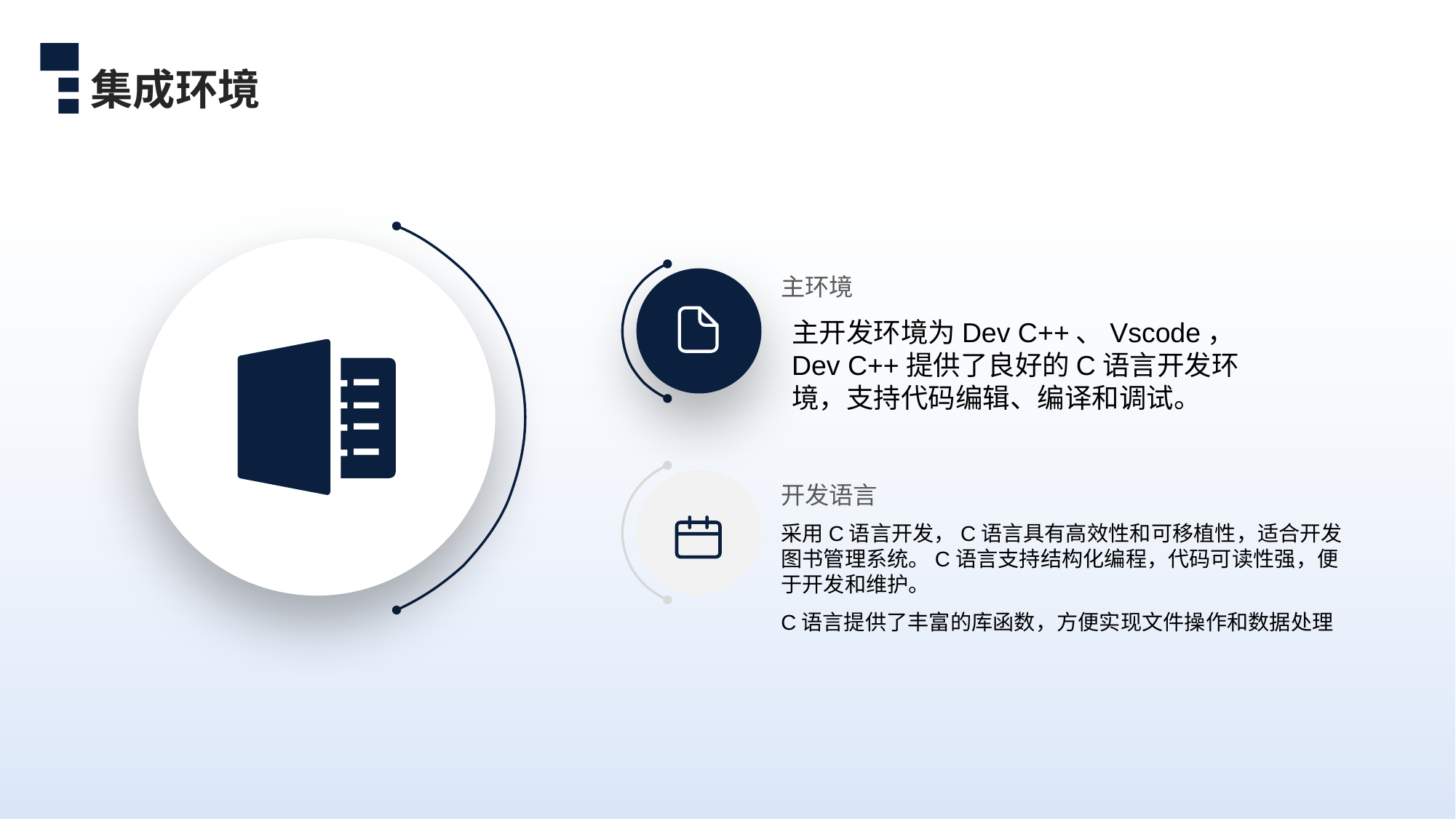

集成环境

主环境

主开发环境为Dev C++、Vscode，Dev C++提供了良好的C语言开发环境，支持代码编辑、编译和调试。

开发语言

采用C语言开发，C语言具有高效性和可移植性，适合开发图书管理系统。C语言支持结构化编程，代码可读性强，便于开发和维护。
C语言提供了丰富的库函数，方便实现文件操作和数据处理